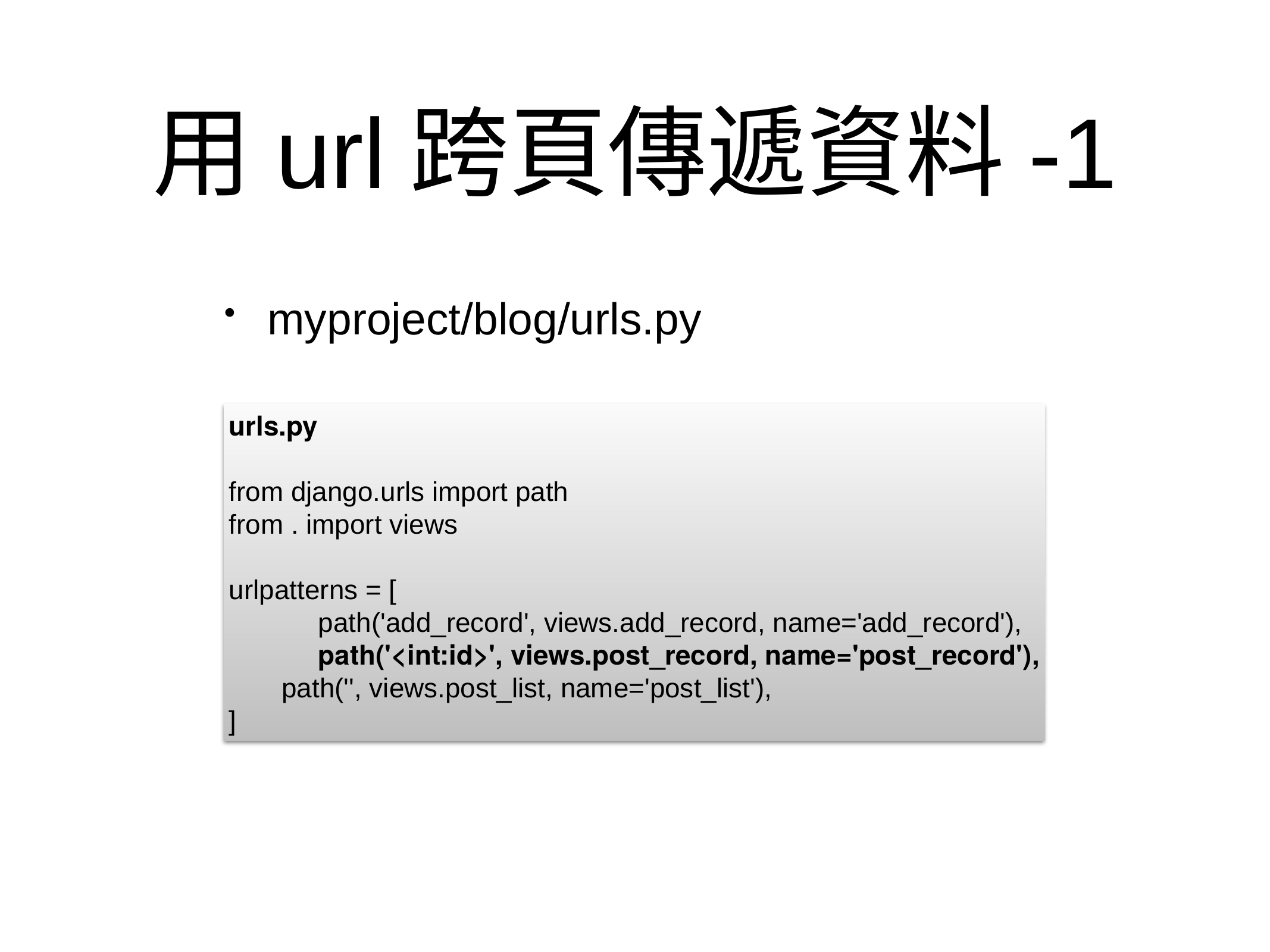

# 用url跨頁傳遞資料-1
myproject/blog/urls.py
urls.py

from django.urls import path
from . import views

urlpatterns = [
	path('add_record', views.add_record, name='add_record'),
	path('<int:id>', views.post_record, name='post_record'),
    path('', views.post_list, name='post_list'),
]